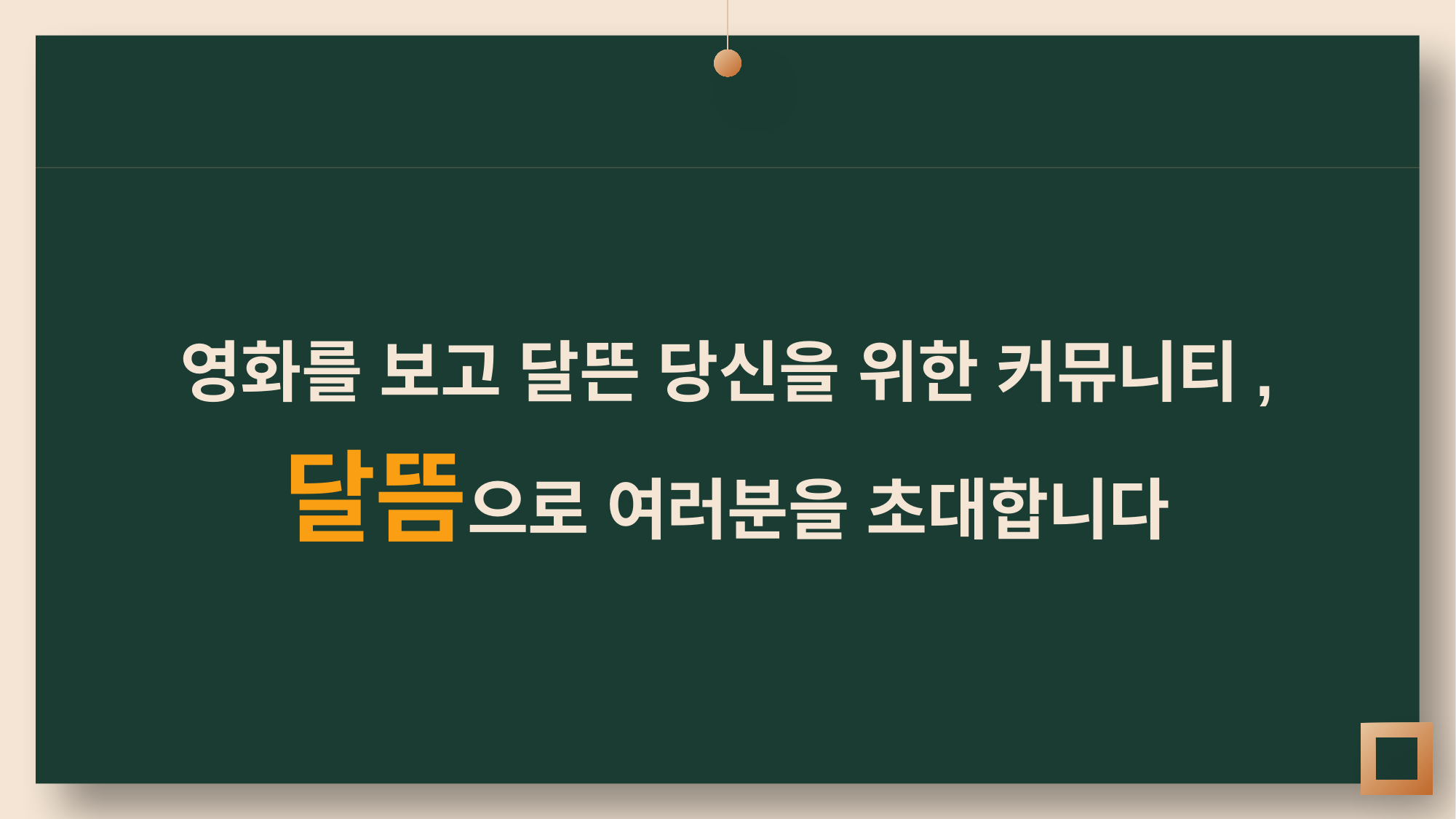

영화를 보고 달뜬 당신을 위한 커뮤니티,
달뜸으로 여러분을 초대합니다